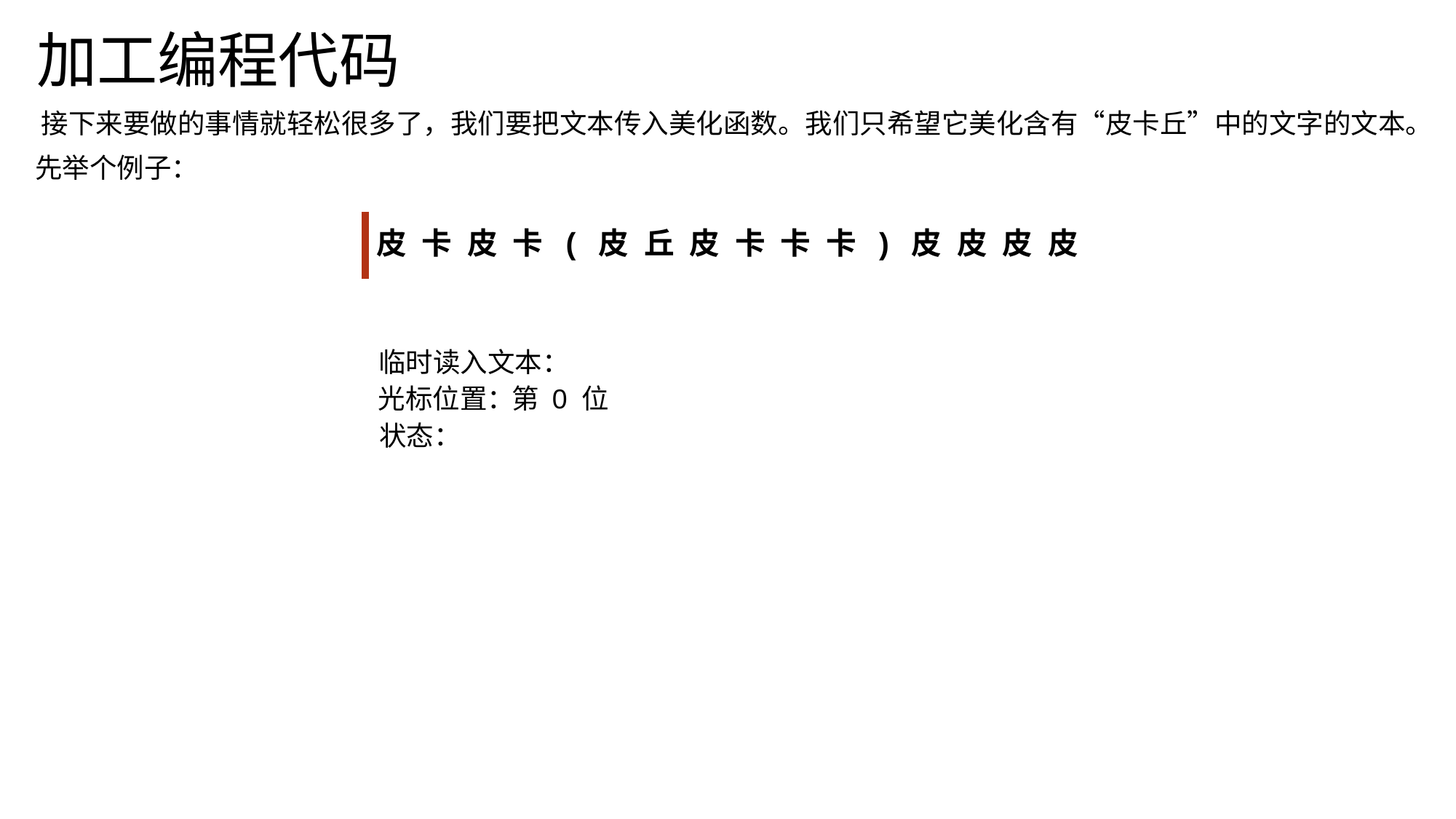

加工编程代码
接下来要做的事情就轻松很多了，我们要把文本传入美化函数。我们只希望它美化含有“皮卡丘”中的文字的文本。
先举个例子：
皮卡皮卡(皮丘皮卡卡卡)皮皮皮皮
临时读入文本：
光标位置：
第 0 位
状态：